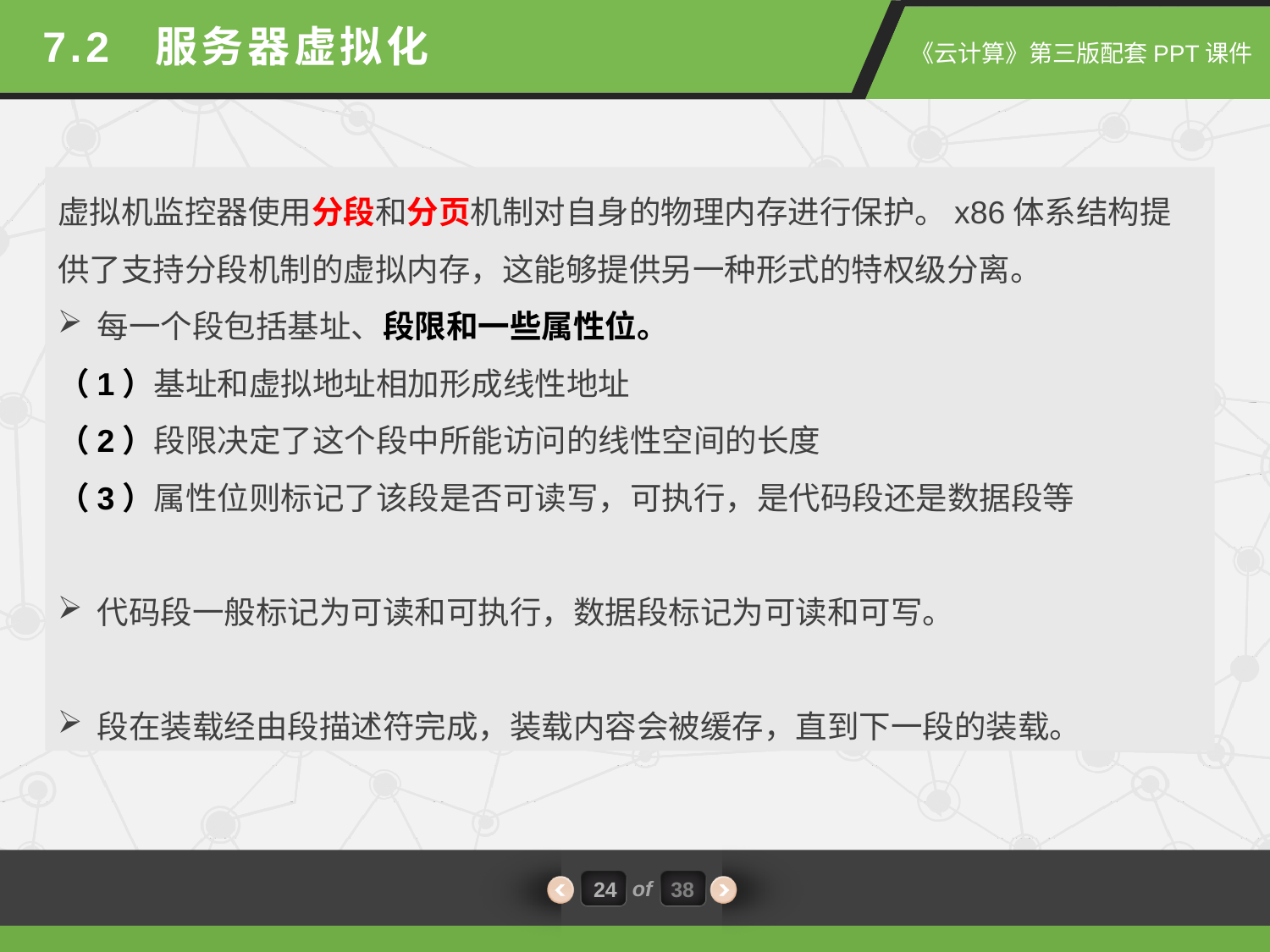

7.2  服务器虚拟化
虚拟机监控器使用分段和分页机制对自身的物理内存进行保护。x86体系结构提供了支持分段机制的虚拟内存，这能够提供另一种形式的特权级分离。
每一个段包括基址、段限和一些属性位。
（1）基址和虚拟地址相加形成线性地址
（2）段限决定了这个段中所能访问的线性空间的长度
（3）属性位则标记了该段是否可读写，可执行，是代码段还是数据段等

代码段一般标记为可读和可执行，数据段标记为可读和可写。

段在装载经由段描述符完成，装载内容会被缓存，直到下一段的装载。
24